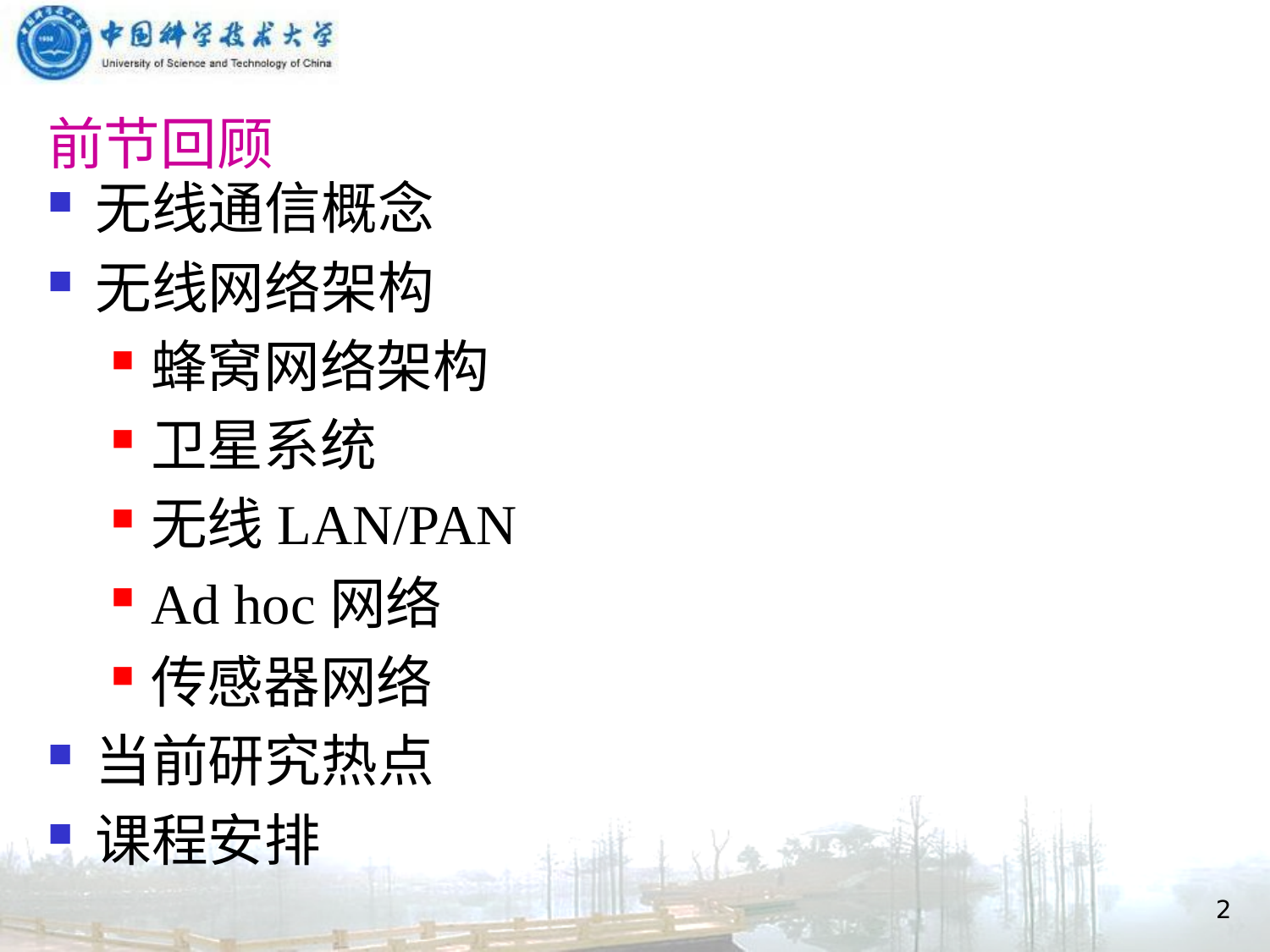

# 前节回顾
无线通信概念
无线网络架构
蜂窝网络架构
卫星系统
无线LAN/PAN
Ad hoc网络
传感器网络
当前研究热点
课程安排
2